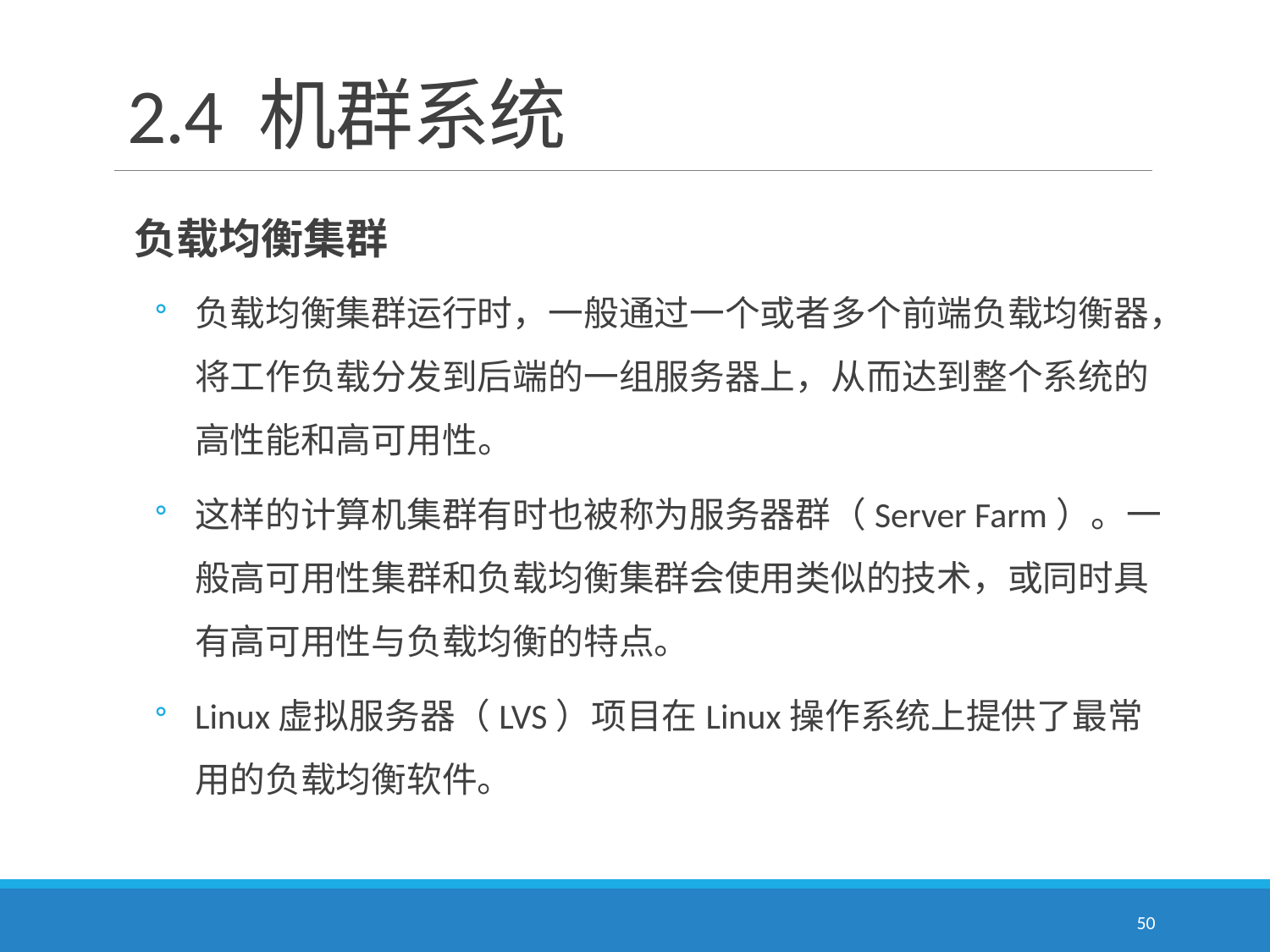

# 2.4 机群系统
 负载均衡集群
负载均衡集群运行时，一般通过一个或者多个前端负载均衡器，将工作负载分发到后端的一组服务器上，从而达到整个系统的高性能和高可用性。
这样的计算机集群有时也被称为服务器群（Server Farm）。一般高可用性集群和负载均衡集群会使用类似的技术，或同时具有高可用性与负载均衡的特点。
Linux虚拟服务器（LVS）项目在Linux操作系统上提供了最常用的负载均衡软件。
50